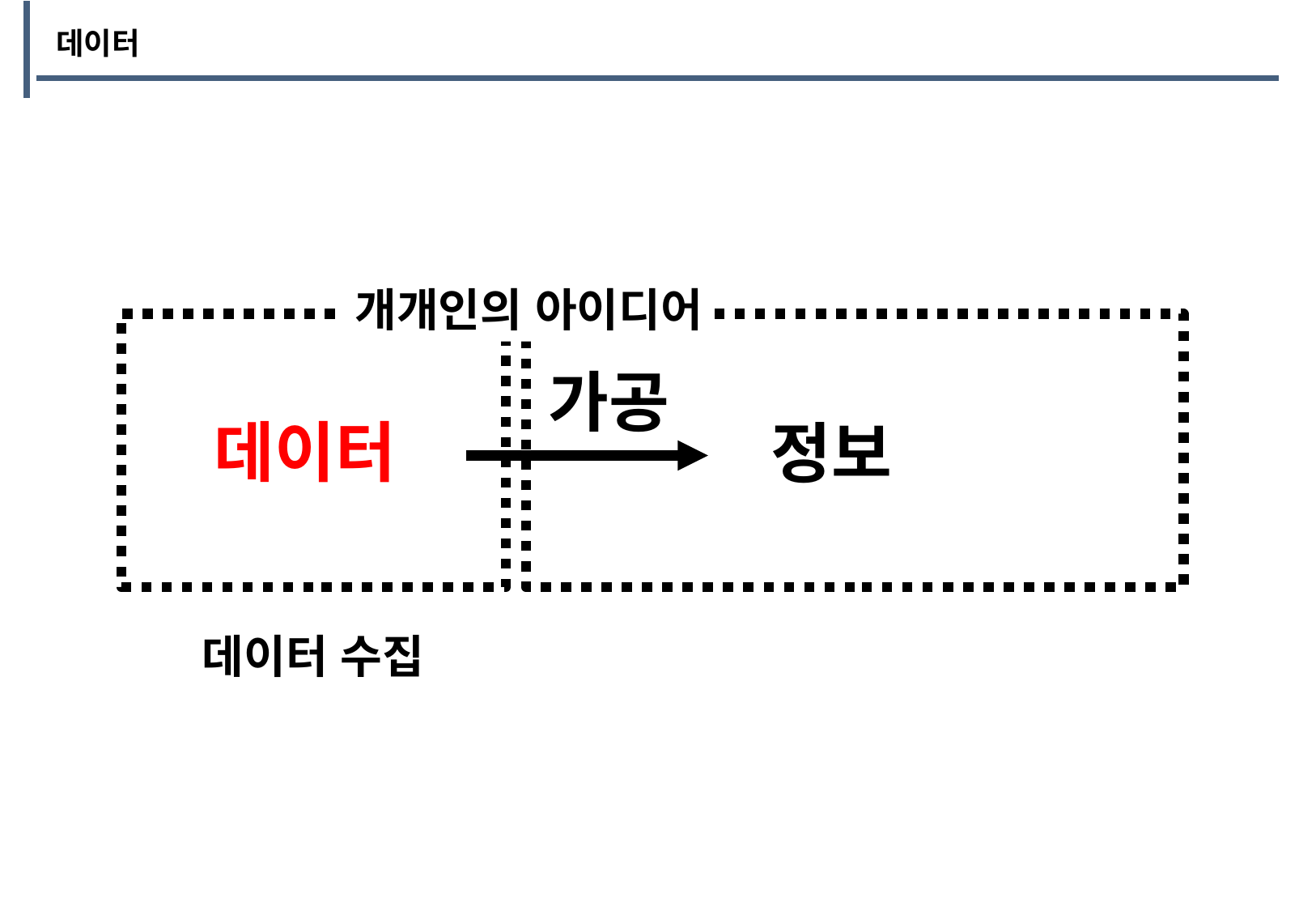

데이터

개개인의 아이디어

가공
데이터
정보
데이터 수집